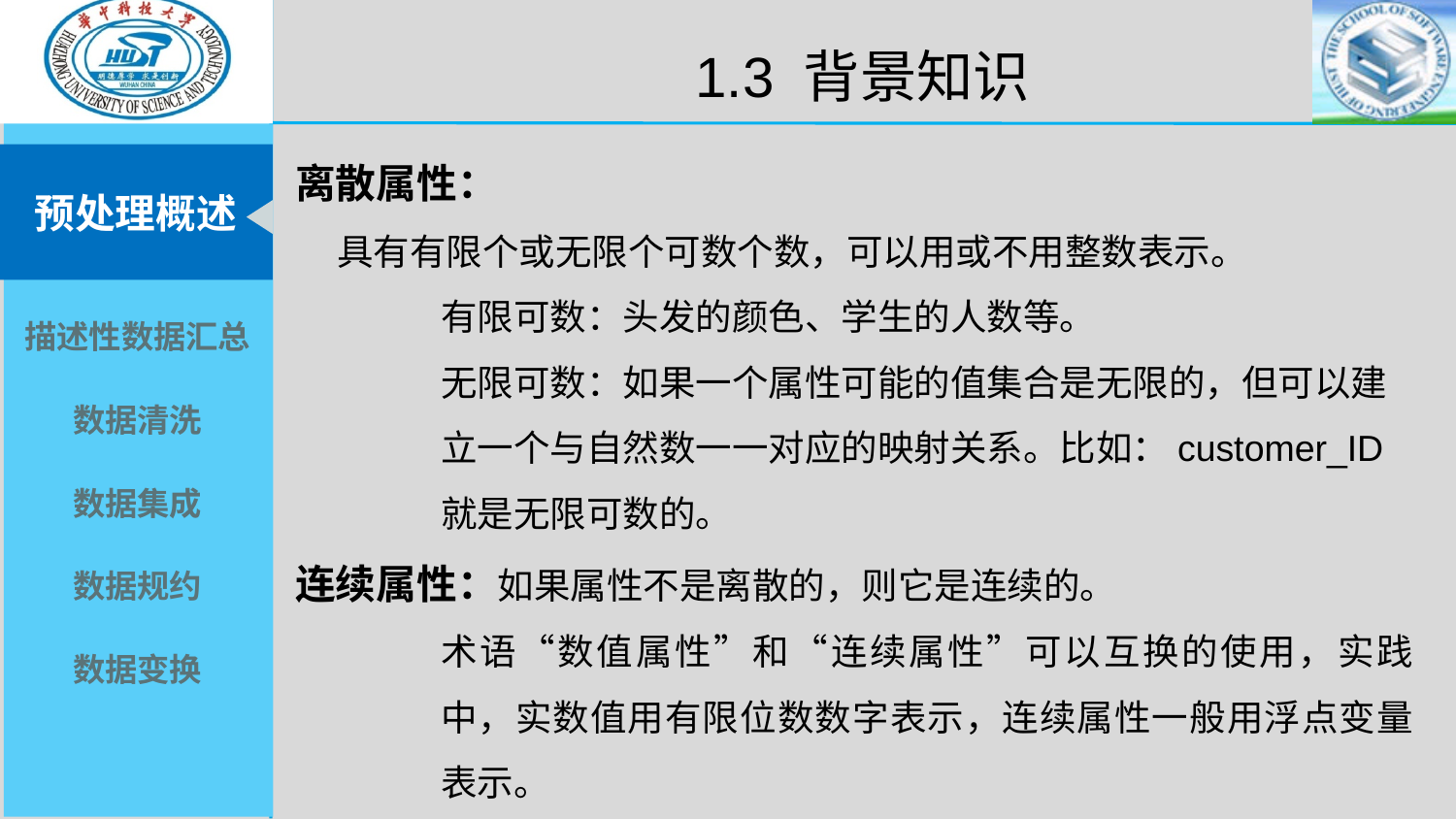

1.3 背景知识
离散属性：
    具有有限个或无限个可数个数，可以用或不用整数表示。
有限可数：头发的颜色、学生的人数等。
无限可数：如果一个属性可能的值集合是无限的，但可以建立一个与自然数一一对应的映射关系。比如：customer_ID 就是无限可数的。
连续属性：如果属性不是离散的，则它是连续的。
术语“数值属性”和“连续属性”可以互换的使用，实践中，实数值用有限位数数字表示，连续属性一般用浮点变量表示。